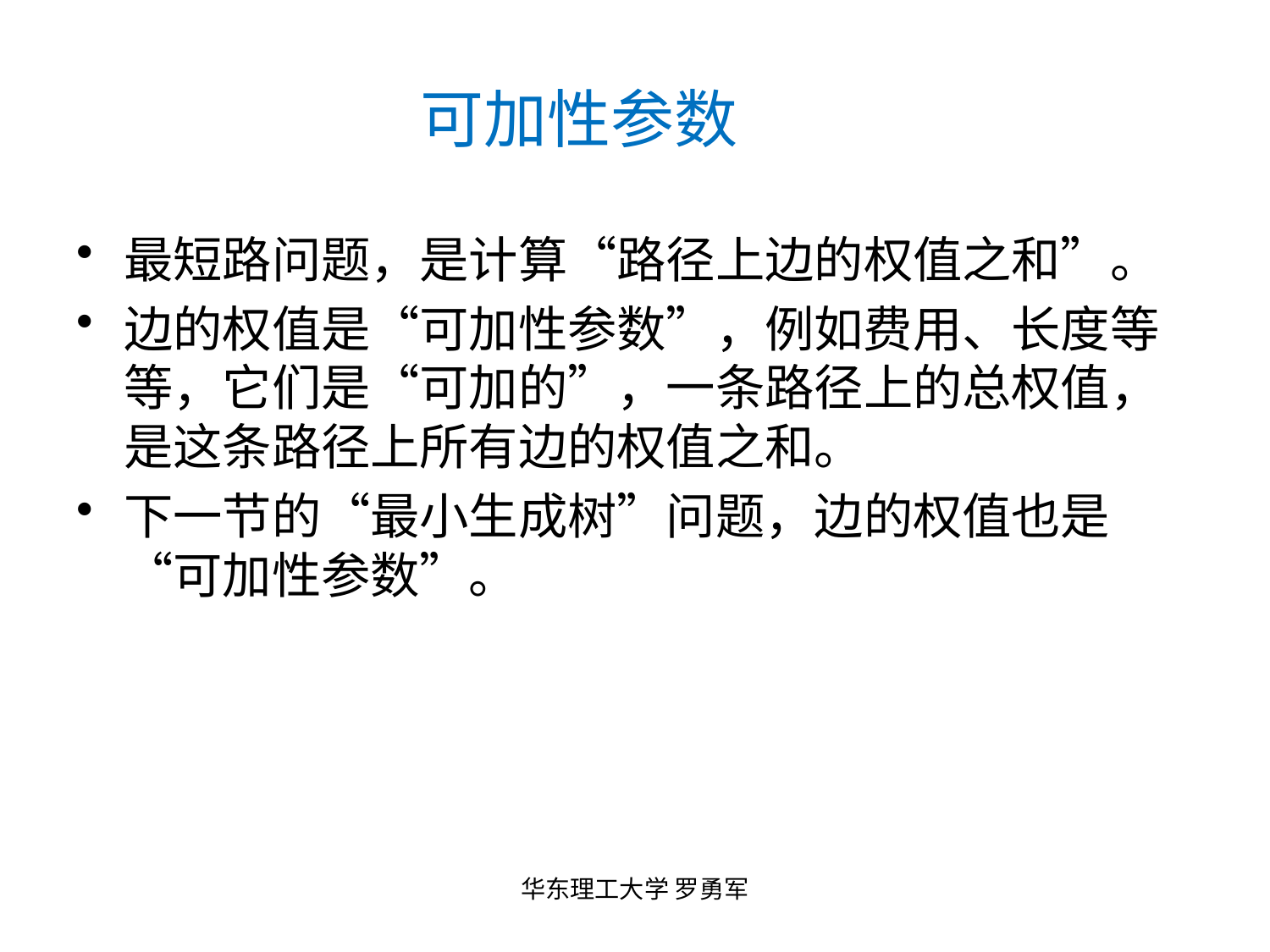

# 可加性参数
最短路问题，是计算“路径上边的权值之和”。
边的权值是“可加性参数”，例如费用、长度等等，它们是“可加的”，一条路径上的总权值，是这条路径上所有边的权值之和。
下一节的“最小生成树”问题，边的权值也是“可加性参数”。

华东理工大学 罗勇军